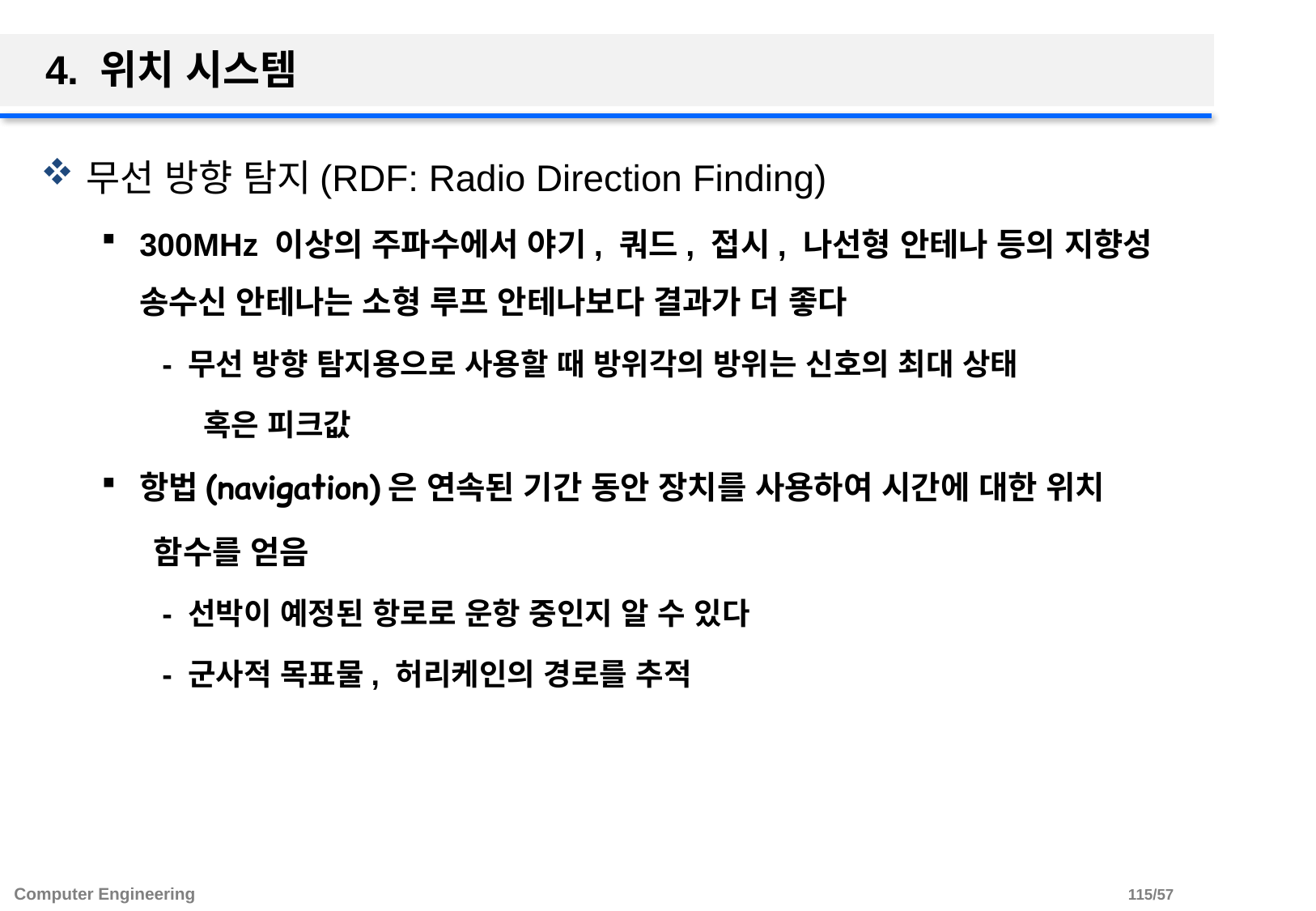

# 4. 위치 시스템
무선 방향 탐지(RDF: Radio Direction Finding)
300MHz 이상의 주파수에서 야기, 쿼드, 접시, 나선형 안테나 등의 지향성 송수신 안테나는 소형 루프 안테나보다 결과가 더 좋다
- 무선 방향 탐지용으로 사용할 때 방위각의 방위는 신호의 최대 상태
    혹은 피크값
항법(navigation)은 연속된 기간 동안 장치를 사용하여 시간에 대한 위치
     함수를 얻음
- 선박이 예정된 항로로 운항 중인지 알 수 있다
- 군사적 목표물, 허리케인의 경로를 추적